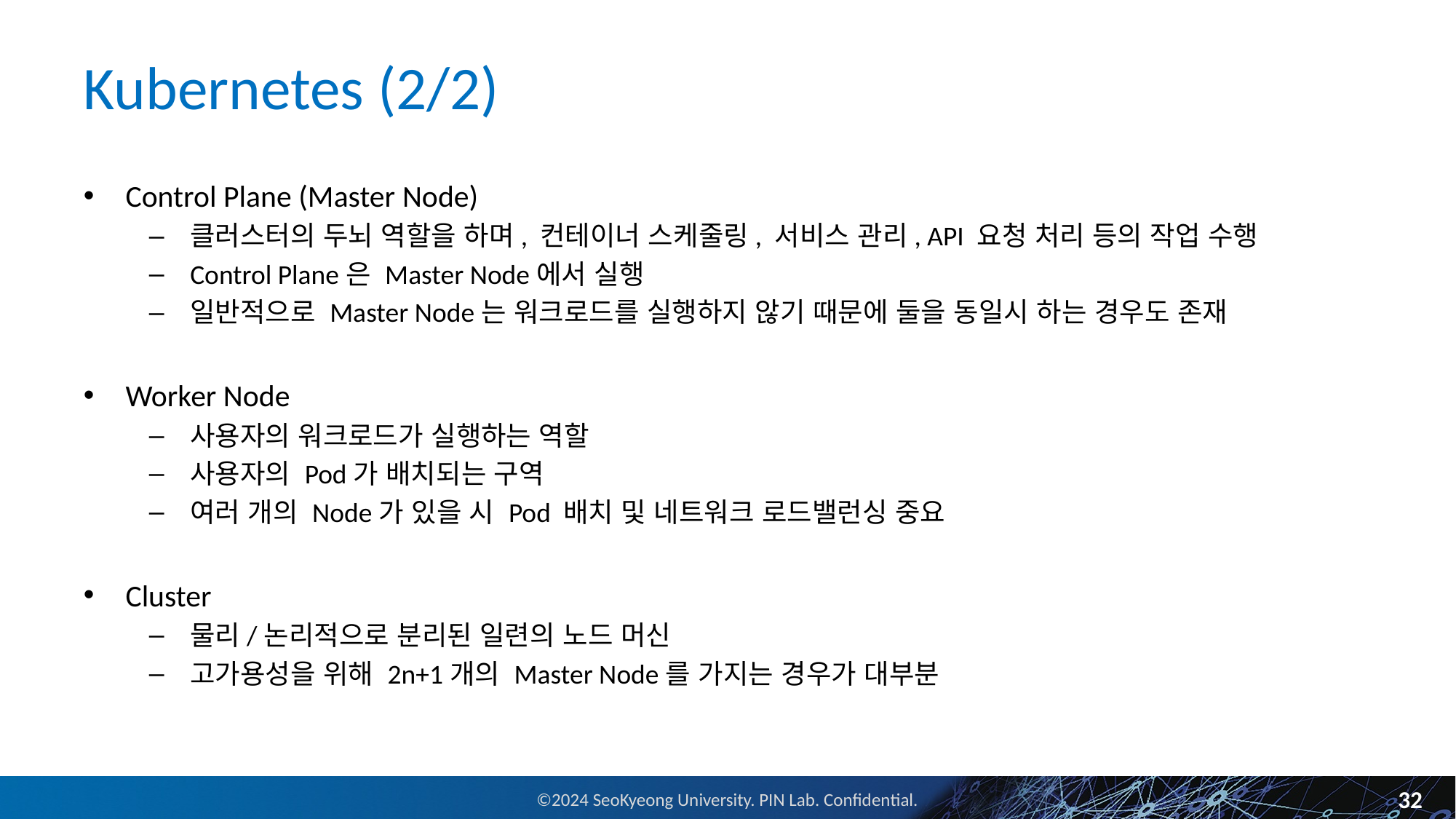

# Kubernetes (2/2)
Control Plane (Master Node)
클러스터의 두뇌 역할을 하며, 컨테이너 스케줄링, 서비스 관리, API 요청 처리 등의 작업 수행
Control Plane은 Master Node에서 실행
일반적으로 Master Node는 워크로드를 실행하지 않기 때문에 둘을 동일시 하는 경우도 존재

Worker Node
사용자의 워크로드가 실행하는 역할
사용자의 Pod가 배치되는 구역
여러 개의 Node가 있을 시 Pod 배치 및 네트워크 로드밸런싱 중요

Cluster
물리/논리적으로 분리된 일련의 노드 머신
고가용성을 위해 2n+1개의 Master Node를 가지는 경우가 대부분
32